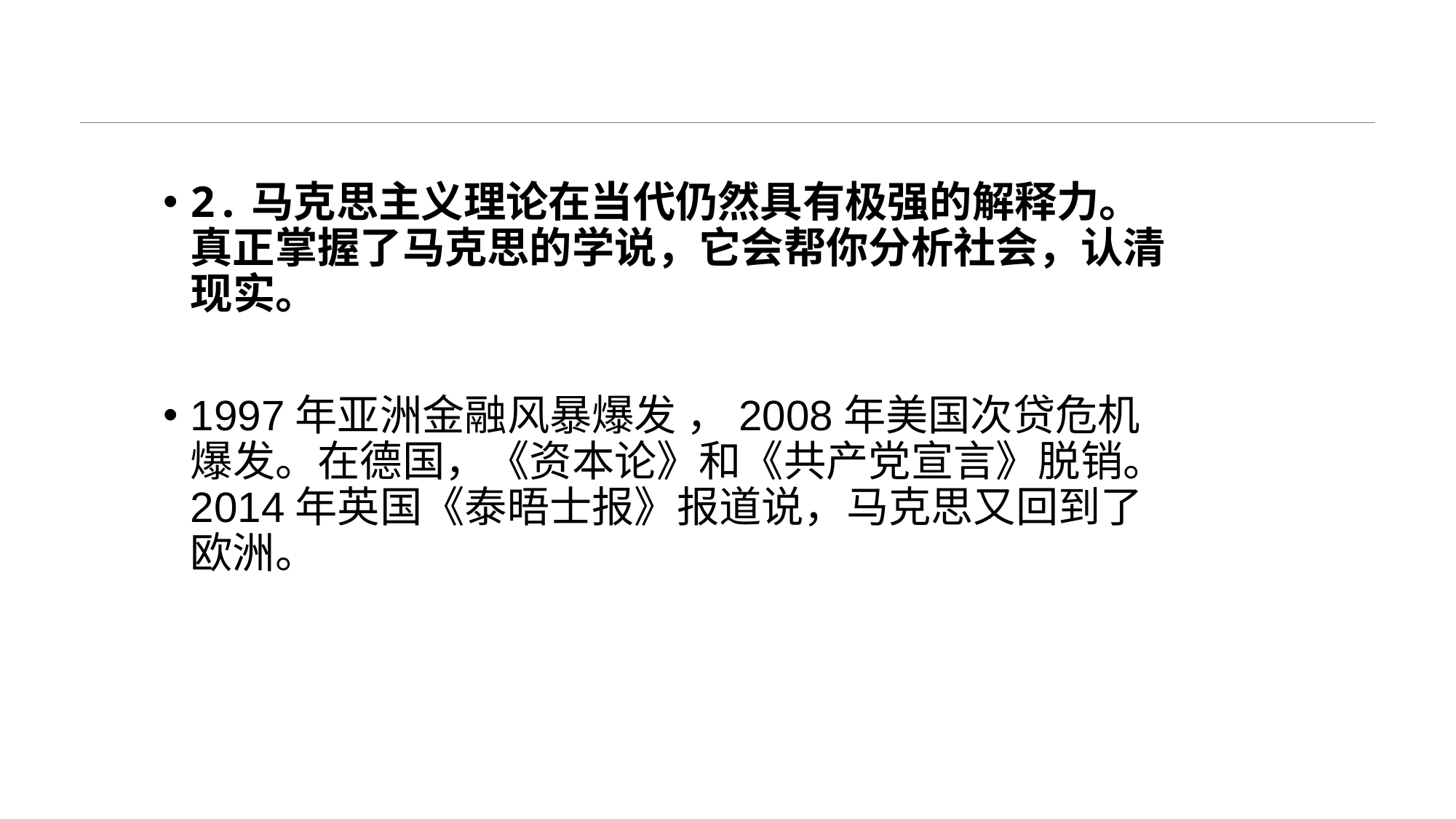

#
2.马克思主义理论在当代仍然具有极强的解释力。真正掌握了马克思的学说，它会帮你分析社会，认清现实。

1997年亚洲金融风暴爆发 ，2008年美国次贷危机爆发。在德国，《资本论》和《共产党宣言》脱销。 2014年英国《泰晤士报》报道说，马克思又回到了欧洲。